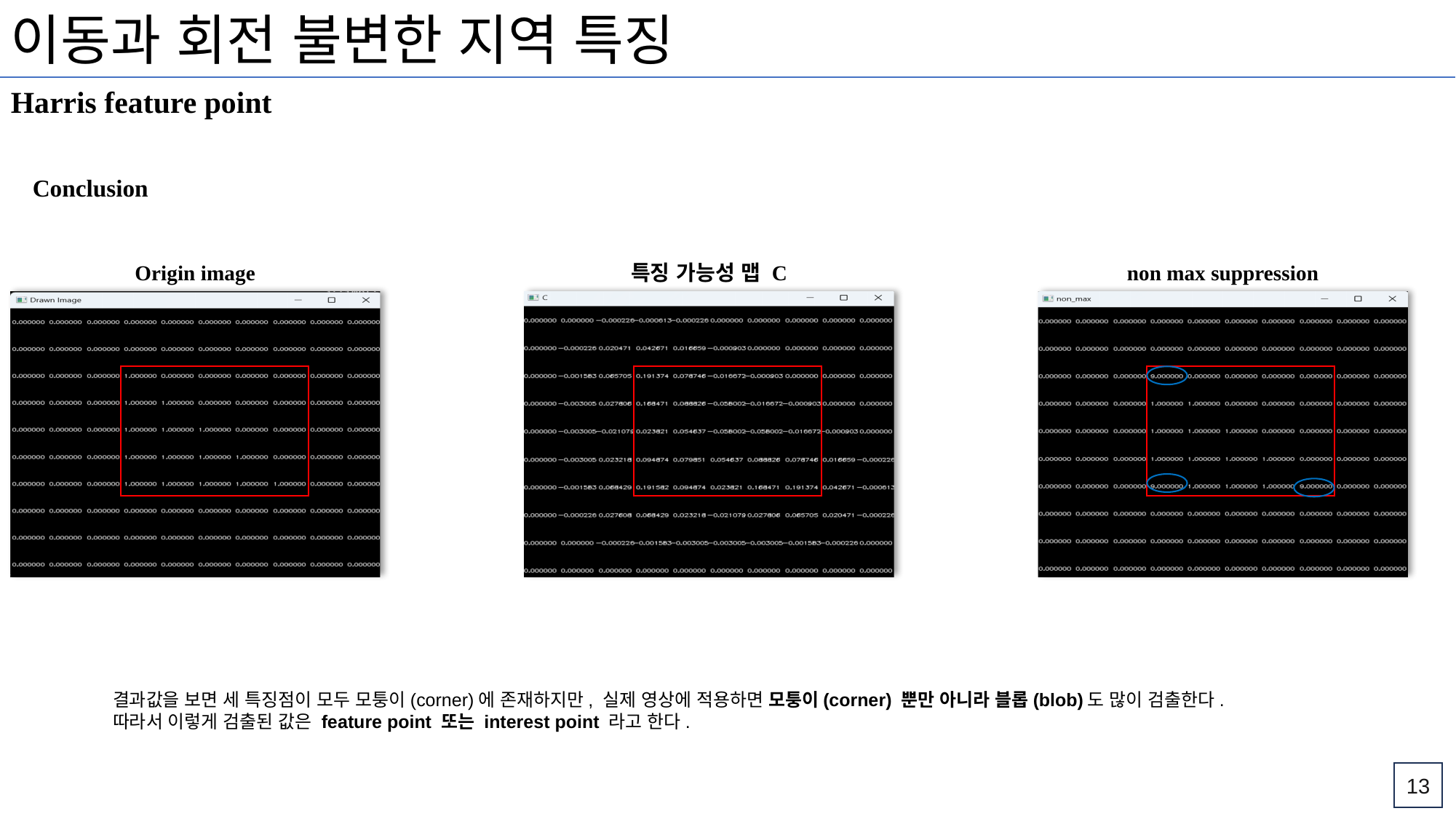

이동과 회전 불변한 지역 특징
Harris feature point
Conclusion
Origin image
특징 가능성 맵 C
non max suppression

결과값을 보면 세 특징점이 모두 모퉁이(corner)에 존재하지만, 실제 영상에 적용하면 모퉁이(corner) 뿐만 아니라 블롭(blob)도 많이 검출한다.
따라서 이렇게 검출된 값은 feature point 또는 interest point 라고 한다.
13